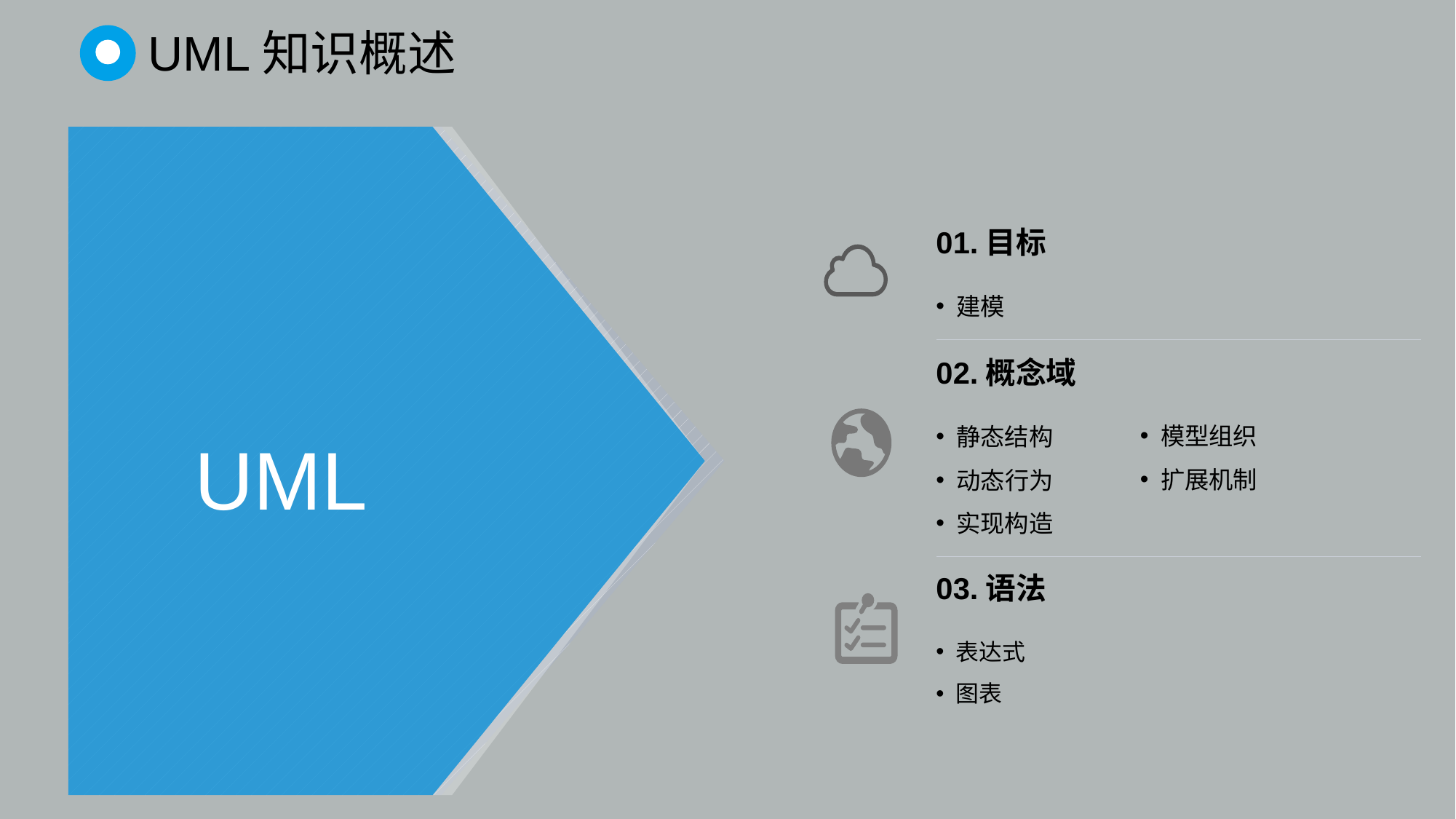

UML知识概述

01.目标

建模
02.概念域
UML
模型组织
扩展机制

静态结构
动态行为
实现构造

03.语法

表达式
图表